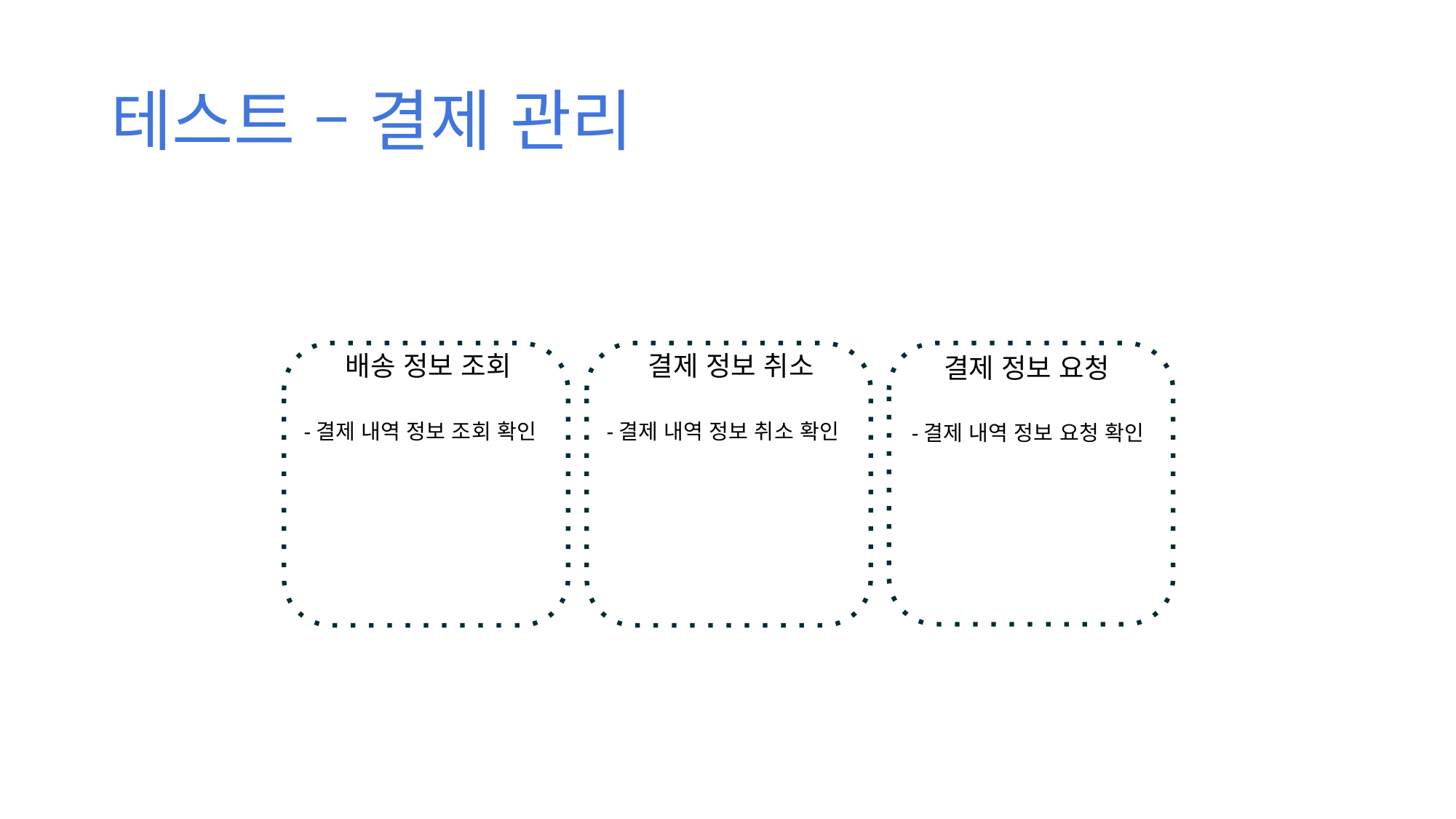

테스트 – 결제 관리

배송 정보 조회

결제 정보 취소

결제 정보 요청
-결제 내역 정보 조회 확인
-결제 내역 정보 취소 확인
-결제 내역 정보 요청 확인